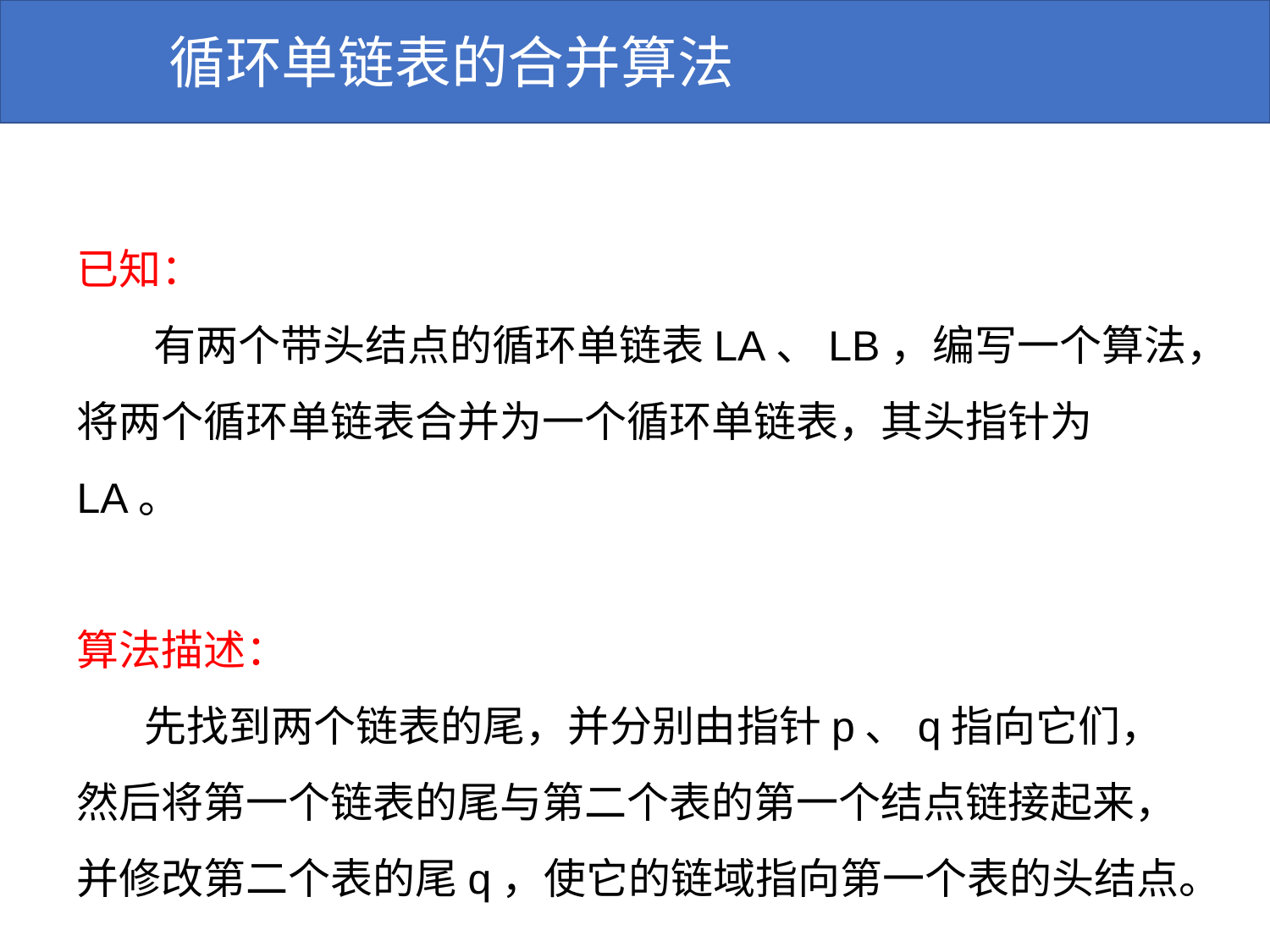

循环单链表的合并算法
已知：
       有两个带头结点的循环单链表LA、LB，编写一个算法，将两个循环单链表合并为一个循环单链表，其头指针为LA。

算法描述：
      先找到两个链表的尾，并分别由指针p、q指向它们，然后将第一个链表的尾与第二个表的第一个结点链接起来，并修改第二个表的尾q，使它的链域指向第一个表的头结点。
42